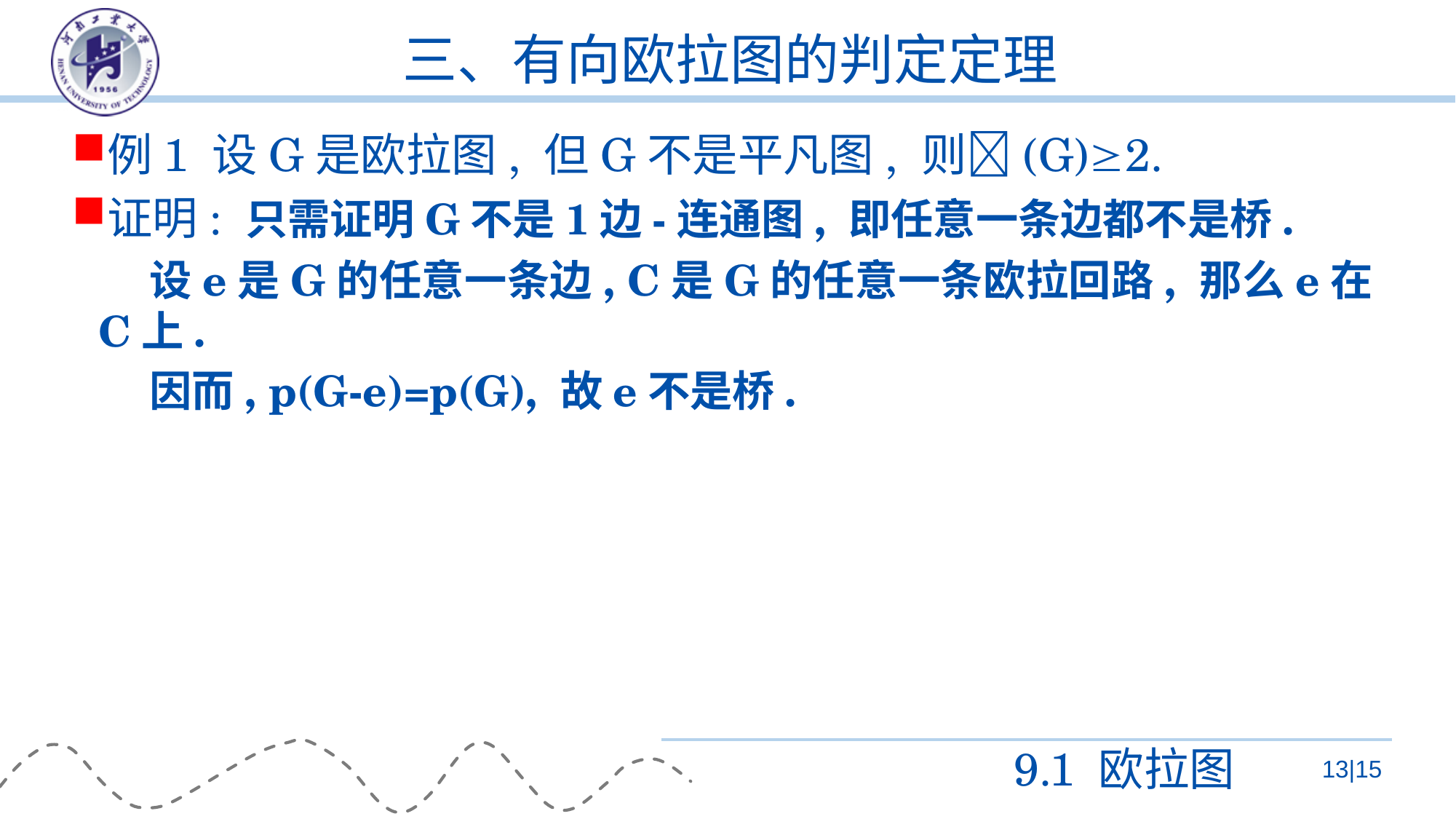

# 三、有向欧拉图的判定定理
例1 设G是欧拉图, 但G不是平凡图, 则λ(G)≥2.
证明: 只需证明G不是1边-连通图, 即任意一条边都不是桥.
设e是G的任意一条边, C是G的任意一条欧拉回路, 那么e在C上.
因而, p(G-e)=p(G), 故e不是桥.
9.1 欧拉图
13|15